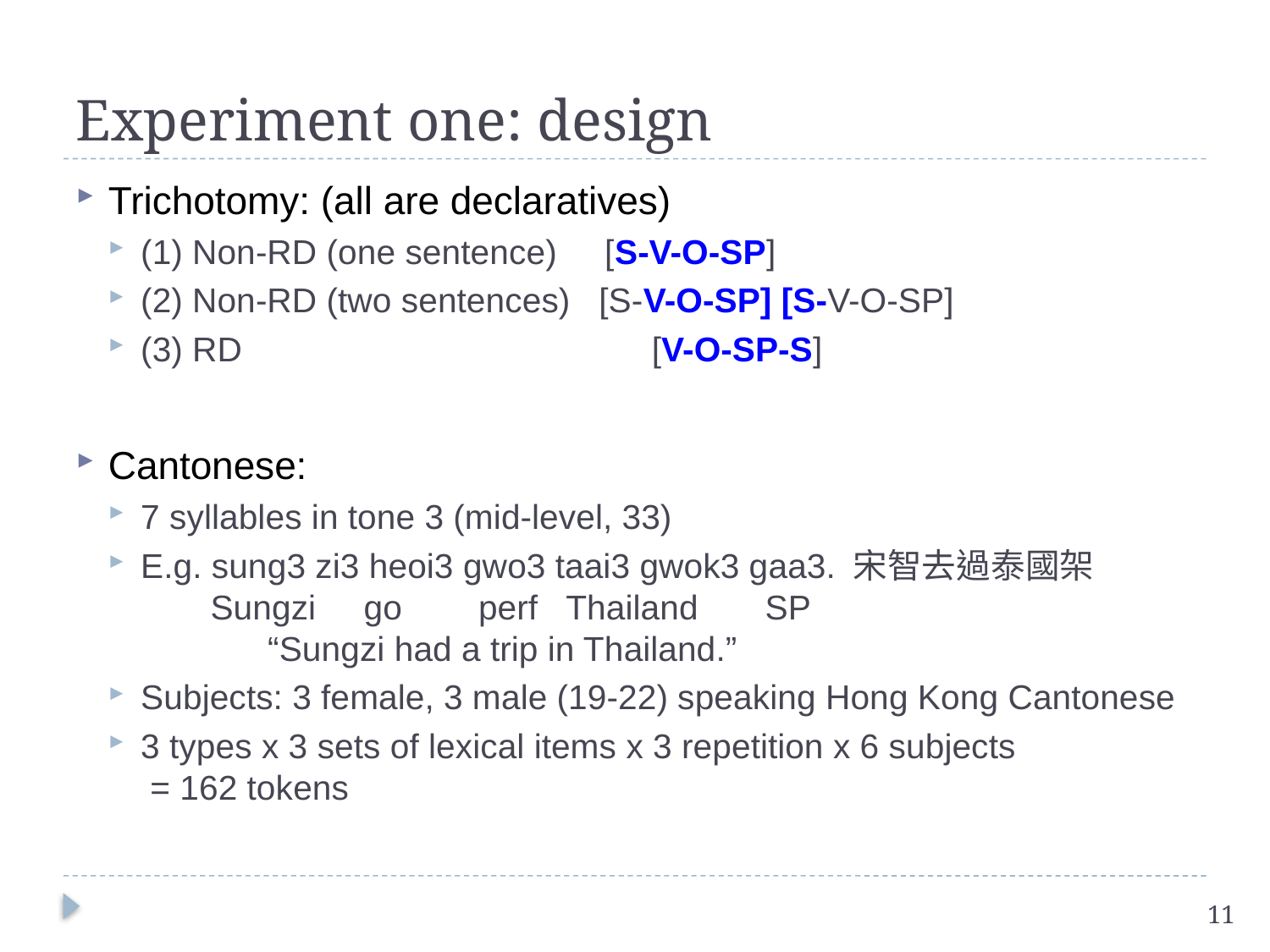

# Experiment one: design
Trichotomy: (all are declaratives)
(1) Non-RD (one sentence)     [S-V-O-SP]
(2) Non-RD (two sentences)   [S-V-O-SP] [S-V-O-SP]
(3) RD                                           [V-O-SP-S]

Cantonese:
7 syllables in tone 3 (mid-level, 33)
E.g. sung3 zi3 heoi3 gwo3 taai3 gwok3 gaa3. 宋智去過泰國架
        Sungzi     go        perf   Thailand       SP
	  “Sungzi had a trip in Thailand.”
Subjects: 3 female, 3 male (19-22) speaking Hong Kong Cantonese
3 types x 3 sets of lexical items x 3 repetition x 6 subjects
 = 162 tokens

11